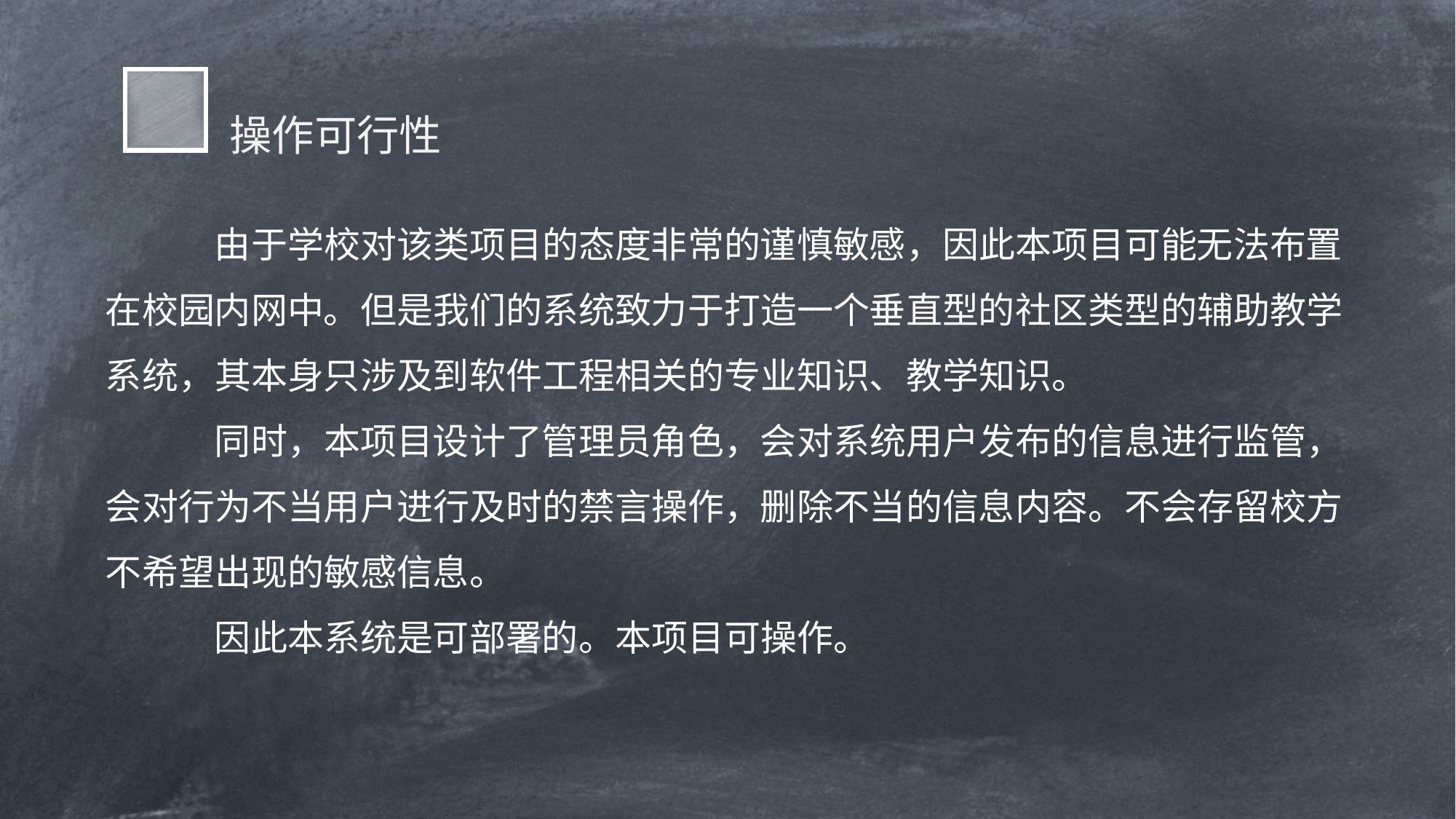

操作可行性

	由于学校对该类项目的态度非常的谨慎敏感，因此本项目可能无法布置在校园内网中。但是我们的系统致力于打造一个垂直型的社区类型的辅助教学系统，其本身只涉及到软件工程相关的专业知识、教学知识。
	同时，本项目设计了管理员角色，会对系统用户发布的信息进行监管，会对行为不当用户进行及时的禁言操作，删除不当的信息内容。不会存留校方不希望出现的敏感信息。
	因此本系统是可部署的。本项目可操作。